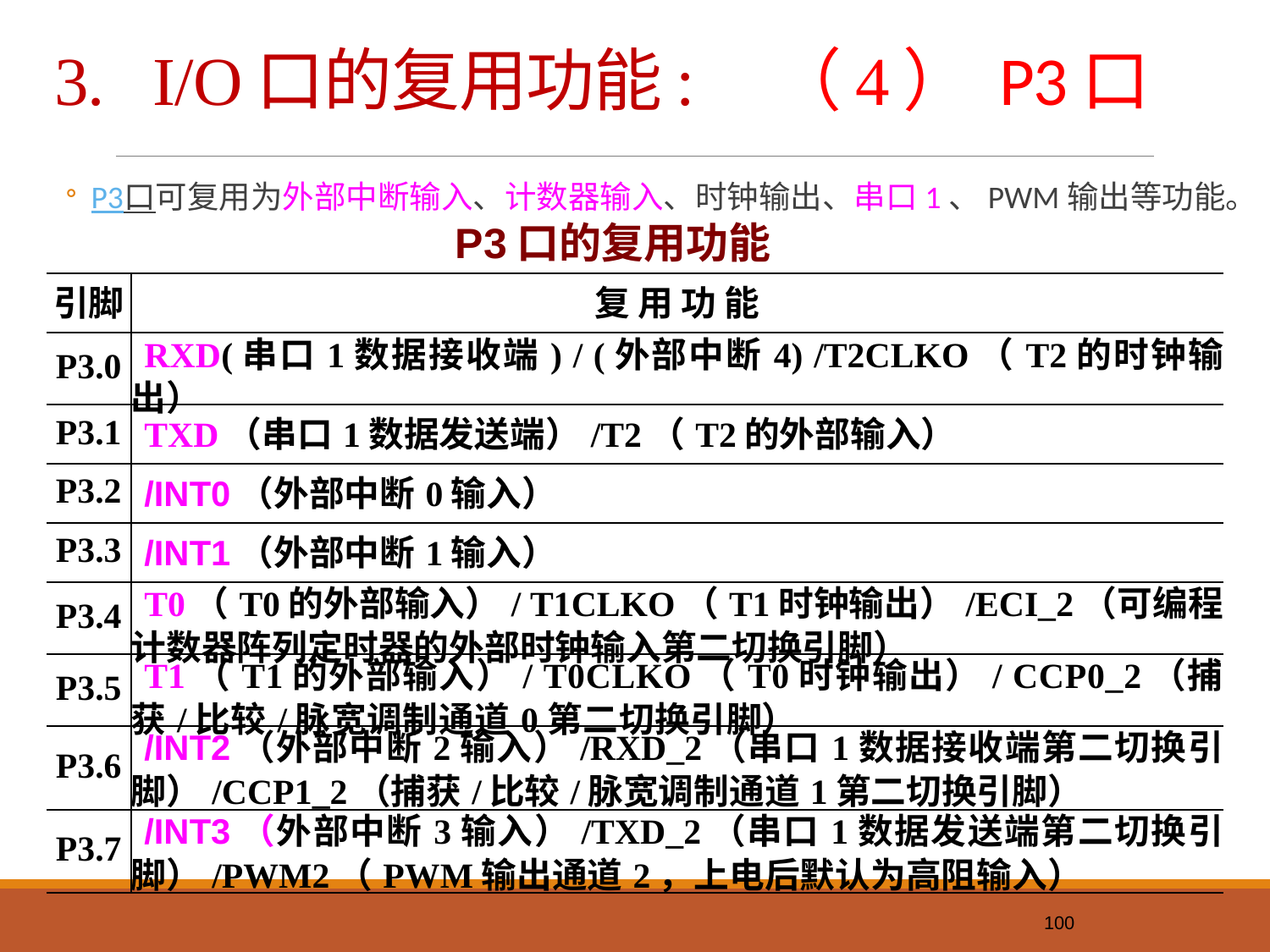

# 3.   I/O口的复用功能:    （4） P3口
P3口可复用为外部中断输入、计数器输入、时钟输出、串口1、PWM输出等功能。
P3口的复用功能
| 引脚 | 复 用 功 能 |
| --- | --- |
| P3.0 | RXD(串口1数据接收端) / (外部中断4) /T2CLKO（T2的时钟输出） |
| P3.1 | TXD（串口1数据发送端）/T2（T2的外部输入） |
| P3.2 | /INT0（外部中断0输入） |
| P3.3 | /INT1（外部中断1输入） |
| P3.4 | T0（T0的外部输入）/ T1CLKO（T1时钟输出）/ECI\_2（可编程计数器阵列定时器的外部时钟输入第二切换引脚） |
| P3.5 | T1（T1的外部输入）/ T0CLKO（T0时钟输出）/ CCP0\_2（捕获/比较/脉宽调制通道0第二切换引脚） |
| P3.6 | /INT2（外部中断2输入）/RXD\_2（串口1数据接收端第二切换引脚）/CCP1\_2（捕获/比较/脉宽调制通道1第二切换引脚） |
| P3.7 | /INT3（外部中断3输入）/TXD\_2（串口1数据发送端第二切换引脚）/PWM2（PWM输出通道2，上电后默认为高阻输入） |
100